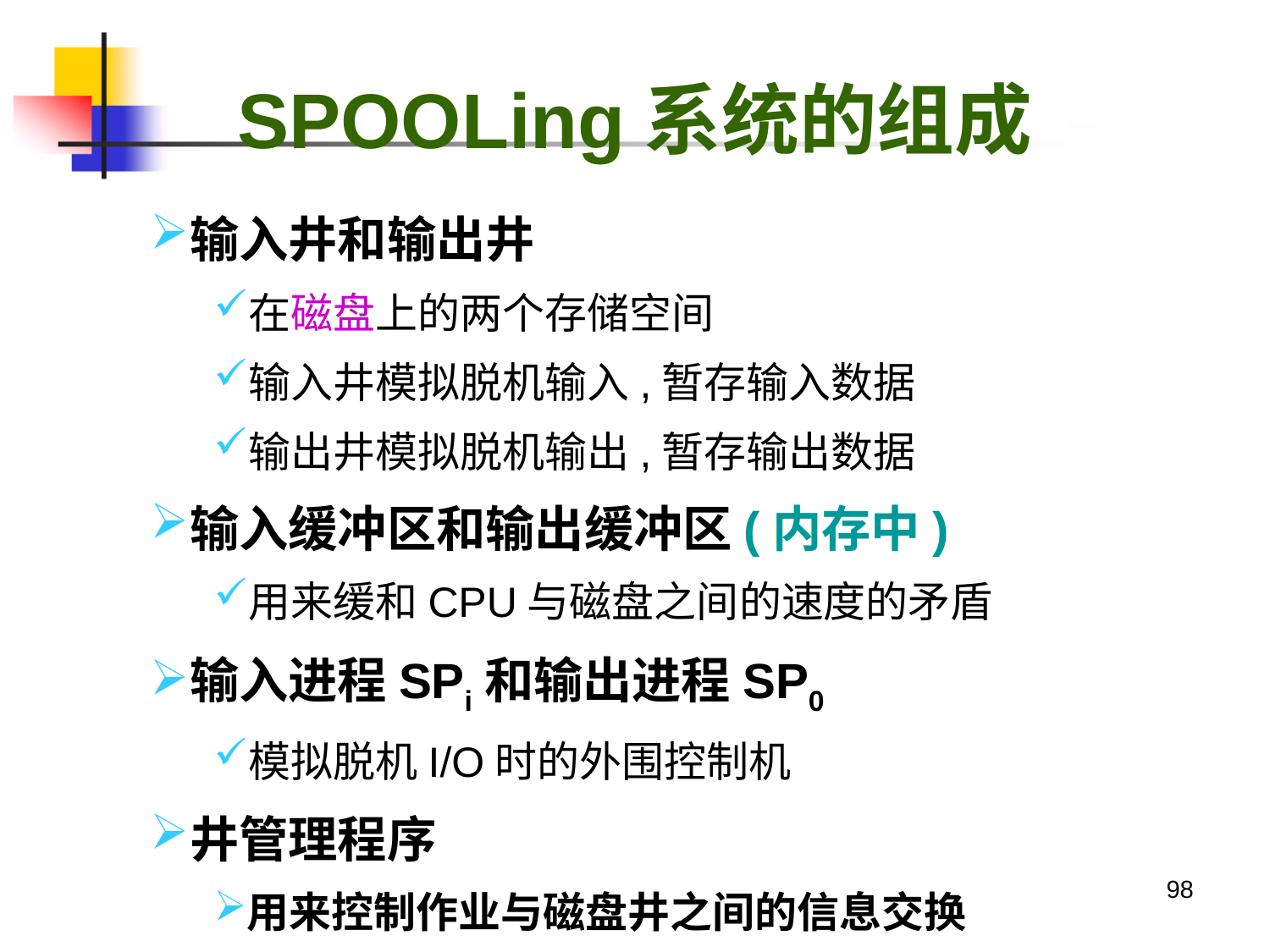

# SPOOLing系统的组成
输入井和输出井
在磁盘上的两个存储空间
输入井模拟脱机输入,暂存输入数据
输出井模拟脱机输出,暂存输出数据
输入缓冲区和输出缓冲区(内存中)
用来缓和CPU与磁盘之间的速度的矛盾
输入进程SPi和输出进程SP0
模拟脱机I/O时的外围控制机
井管理程序
用来控制作业与磁盘井之间的信息交换
98